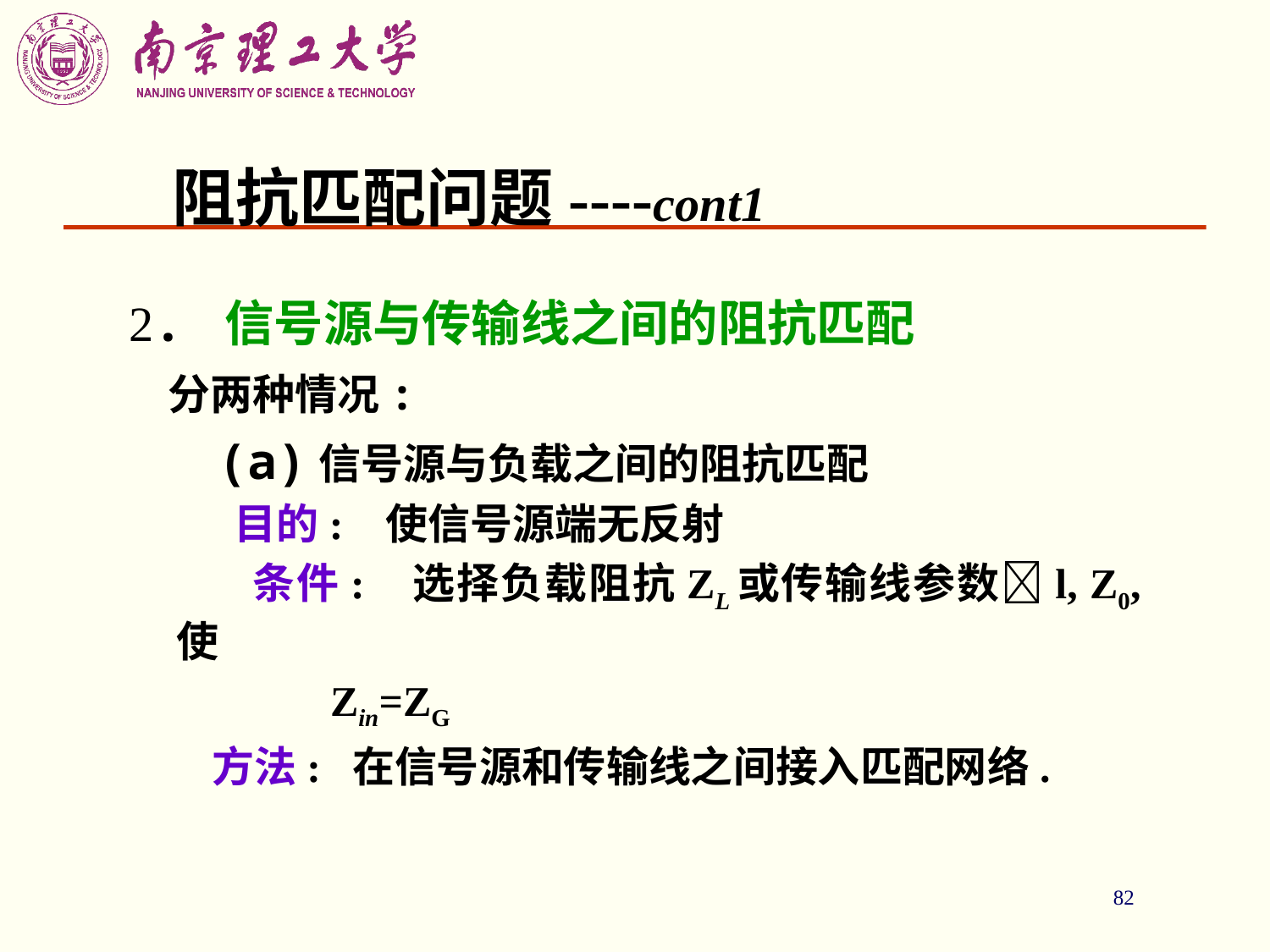

82
# 阻抗匹配问题----cont1
2. 信号源与传输线之间的阻抗匹配
   分两种情况:
   (a)信号源与负载之间的阻抗匹配
          目的:   使信号源端无反射
          条件:   选择负载阻抗ZL或传输线参数βl, Z0, 使
                   Zin=ZG
              方法:  在信号源和传输线之间接入匹配网络.